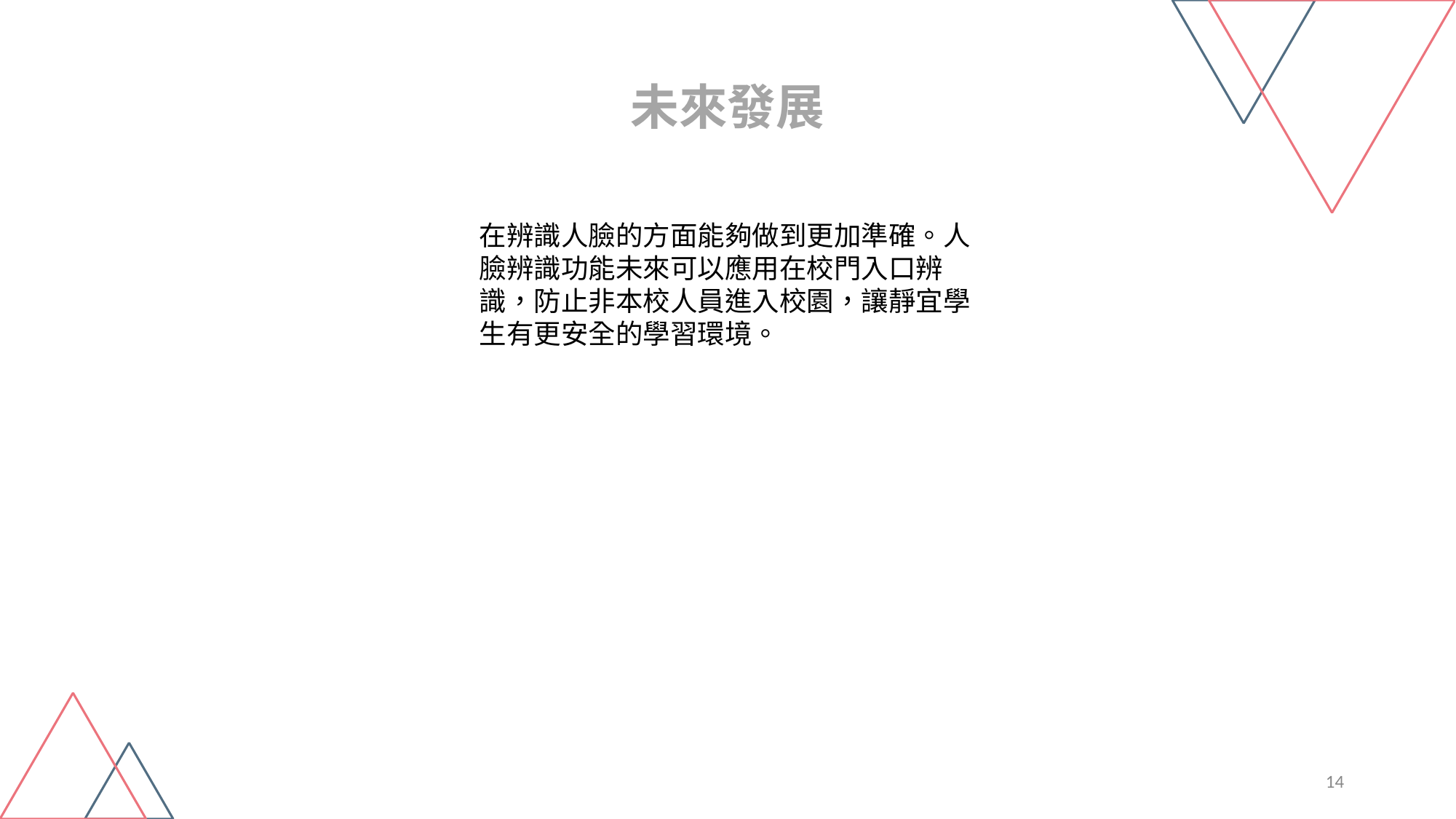

# 未來發展
在辨識人臉的方面能夠做到更加準確。人臉辨識功能未來可以應用在校門入口辨識，防止非本校人員進入校園，讓靜宜學生有更安全的學習環境。

14